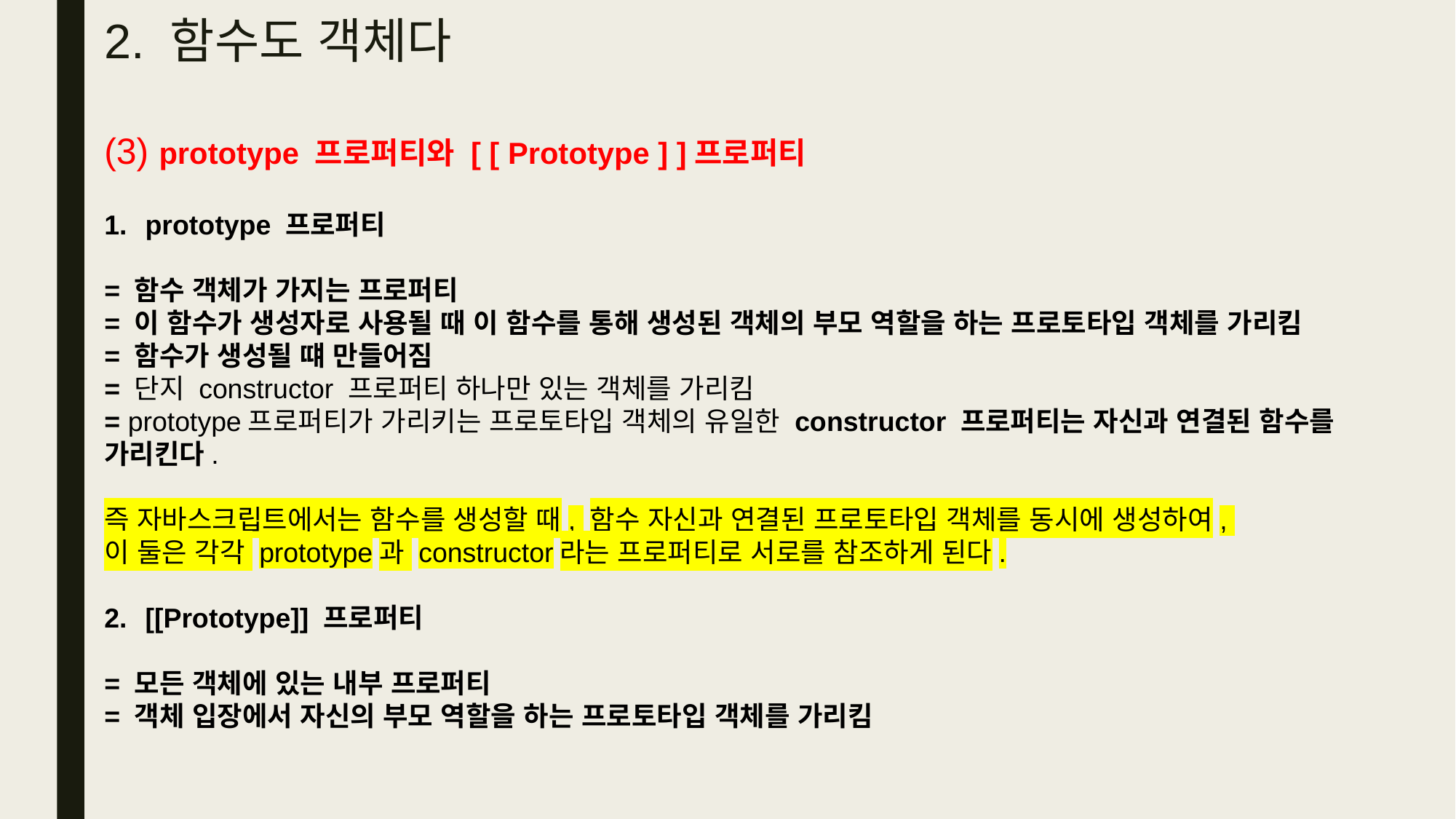

# 2. 함수도 객체다
(3) prototype 프로퍼티와 [ [ Prototype ] ]프로퍼티

prototype 프로퍼티

= 함수 객체가 가지는 프로퍼티
= 이 함수가 생성자로 사용될 때 이 함수를 통해 생성된 객체의 부모 역할을 하는 프로토타입 객체를 가리킴
= 함수가 생성될 떄 만들어짐
= 단지 constructor 프로퍼티 하나만 있는 객체를 가리킴
= prototype프로퍼티가 가리키는 프로토타입 객체의 유일한 constructor 프로퍼티는 자신과 연결된 함수를 가리킨다.

즉 자바스크립트에서는 함수를 생성할 때, 함수 자신과 연결된 프로토타입 객체를 동시에 생성하여,
이 둘은 각각 prototype과 constructor라는 프로퍼티로 서로를 참조하게 된다.

[[Prototype]] 프로퍼티

= 모든 객체에 있는 내부 프로퍼티
= 객체 입장에서 자신의 부모 역할을 하는 프로토타입 객체를 가리킴